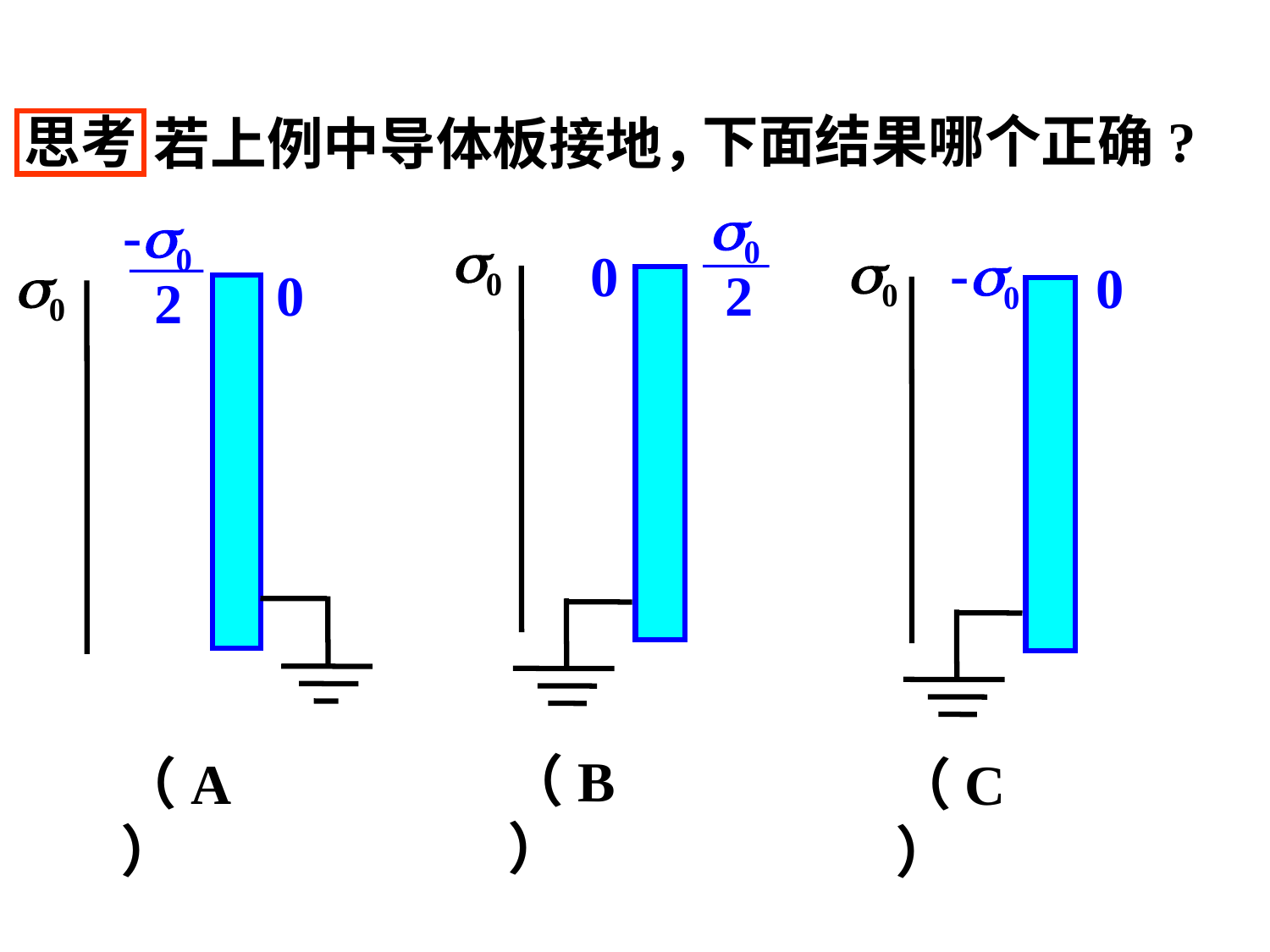

下面结果哪个正确?
思考

若上例中导体板接地，
σ0

2

σ0
0

（B）
σ0
-σ0

0

（C）
-σ0

2

σ0
0

（A）